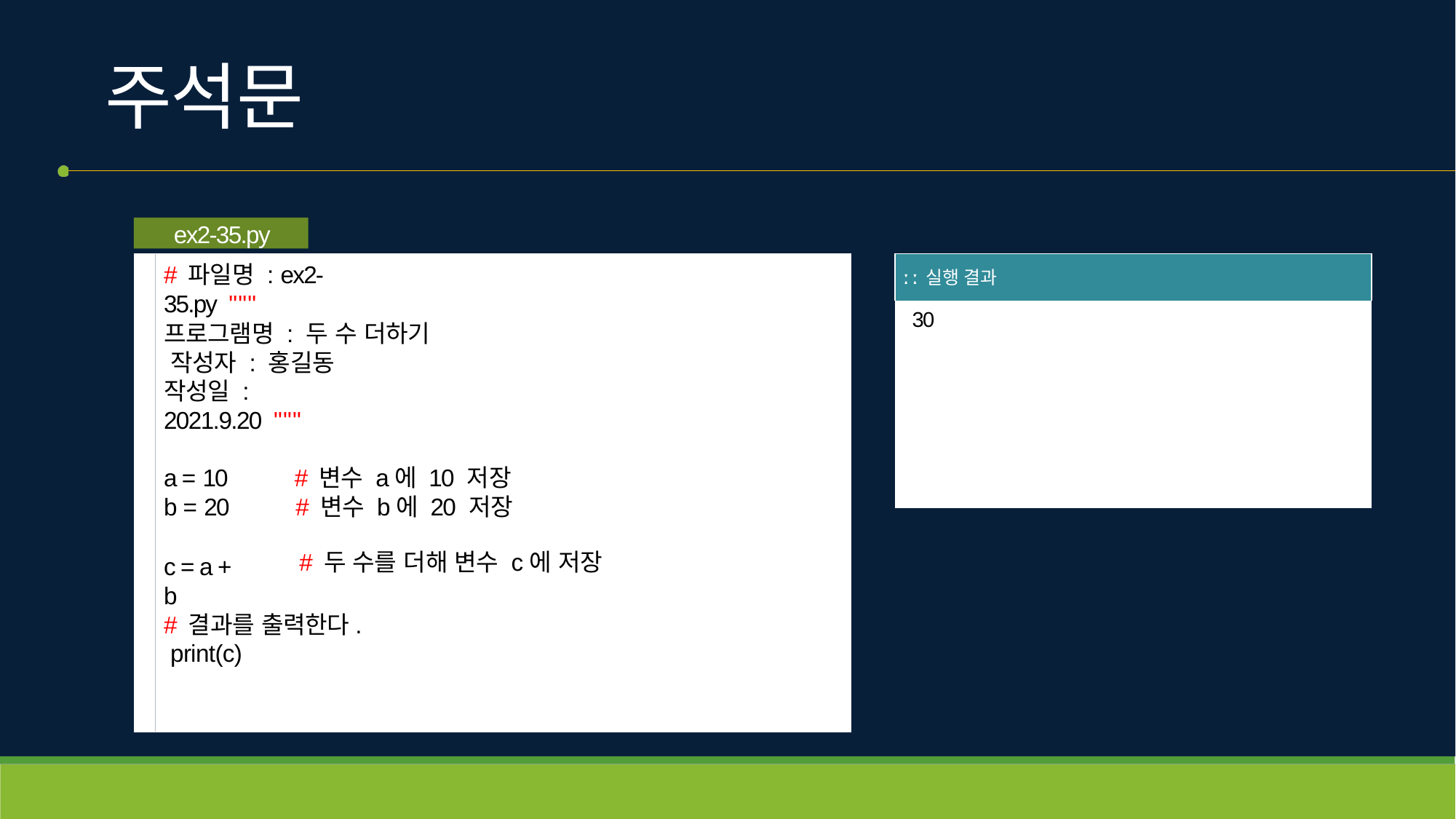

# 주석문

ex2-35.py

| ː ː 실행 결과 |
| --- |
| 30 |

# 파일명 : ex2-35.py  """
프로그램명 : 두 수 더하기  작성자 : 홍길동
작성일 : 2021.9.20  """
a = 10
b = 20

c = a + b
# 변수 a에 10 저장
# 변수 b에 20 저장

# 두 수를 더해 변수 c에 저장
# 결과를 출력한다.  print(c)